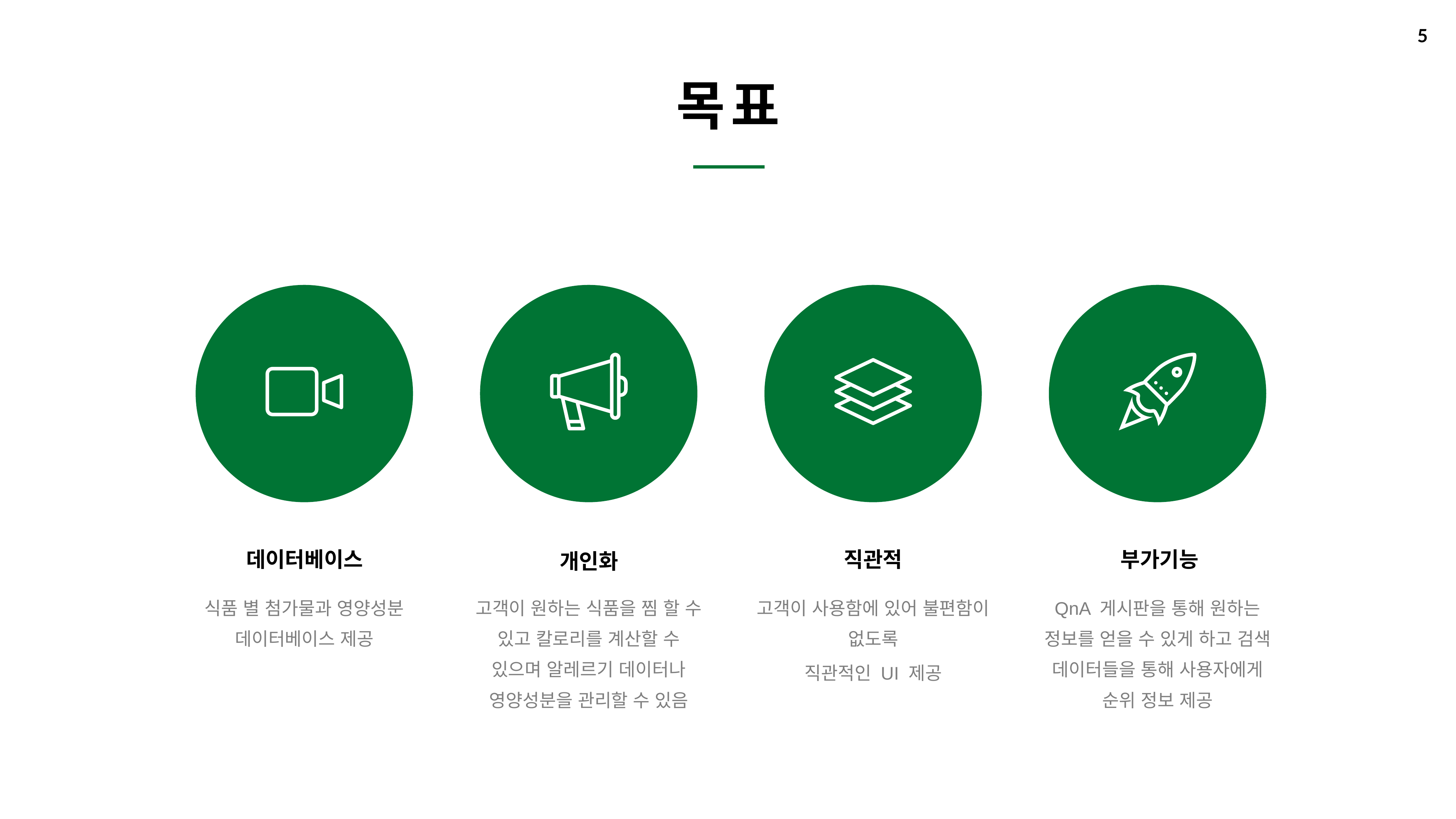

목표

데이터베이스
직관적
부가기능
개인화
식품 별 첨가물과 영양성분 데이터베이스 제공
고객이 원하는 식품을 찜 할 수 있고 칼로리를 계산할 수 있으며 알레르기 데이터나 영양성분을 관리할 수 있음
고객이 사용함에 있어 불편함이 없도록
직관적인 UI 제공
QnA 게시판을 통해 원하는 정보를 얻을 수 있게 하고 검색 데이터들을 통해 사용자에게 순위 정보 제공